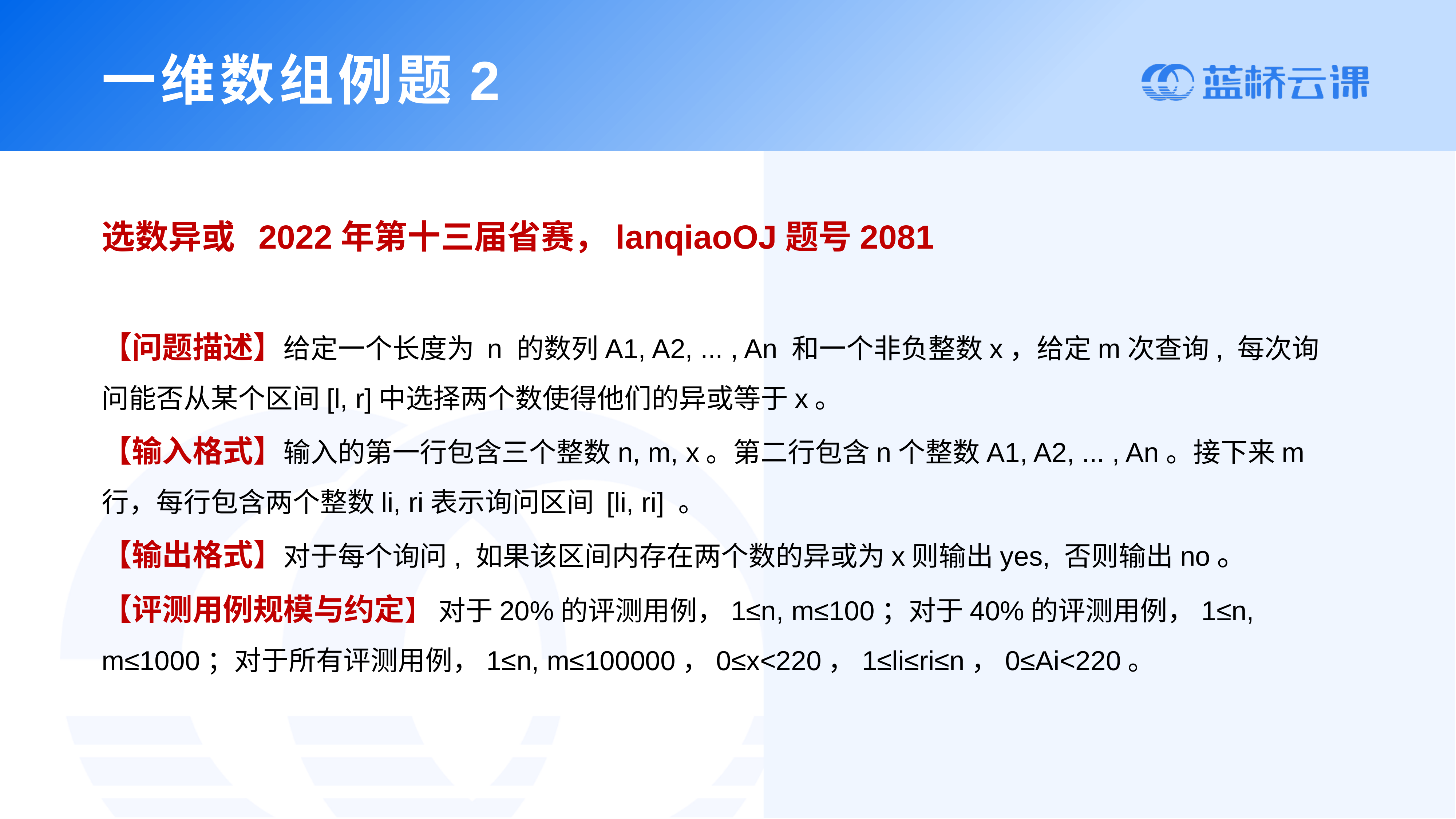

一维数组例题2
选数异或  2022年第十三届省赛，lanqiaoOJ题号2081

【问题描述】给定一个长度为 n 的数列A1, A2, ... , An 和一个非负整数x，给定m次查询, 每次询问能否从某个区间[l, r]中选择两个数使得他们的异或等于x。
【输入格式】输入的第一行包含三个整数n, m, x。第二行包含n个整数A1, A2, ... , An。接下来m行，每行包含两个整数li, ri表示询问区间 [li, ri] 。
【输出格式】对于每个询问, 如果该区间内存在两个数的异或为x则输出yes, 否则输出no。
【评测用例规模与约定】 对于20%的评测用例，1≤n, m≤100；对于40%的评测用例，1≤n, m≤1000；对于所有评测用例，1≤n, m≤100000，0≤x<220，1≤li≤ri≤n，0≤Ai<220。